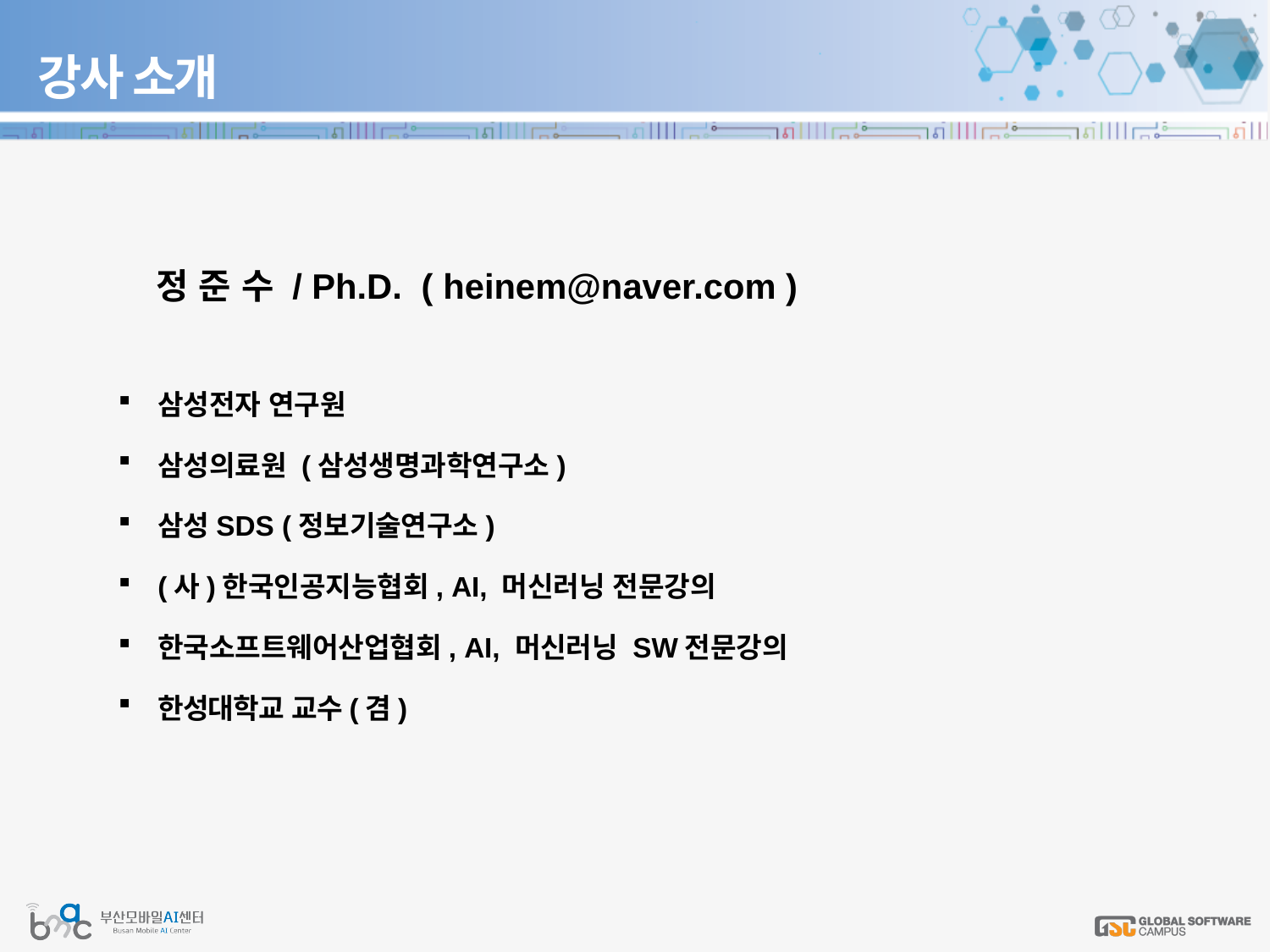

# 강사 소개
   정 준 수 / Ph.D.  ( heinem@naver.com )

삼성전자 연구원
삼성의료원 (삼성생명과학연구소)
삼성SDS (정보기술연구소)
(사)한국인공지능협회, AI, 머신러닝 전문강의
한국소프트웨어산업협회, AI, 머신러닝 SW전문강의
한성대학교 교수(겸)